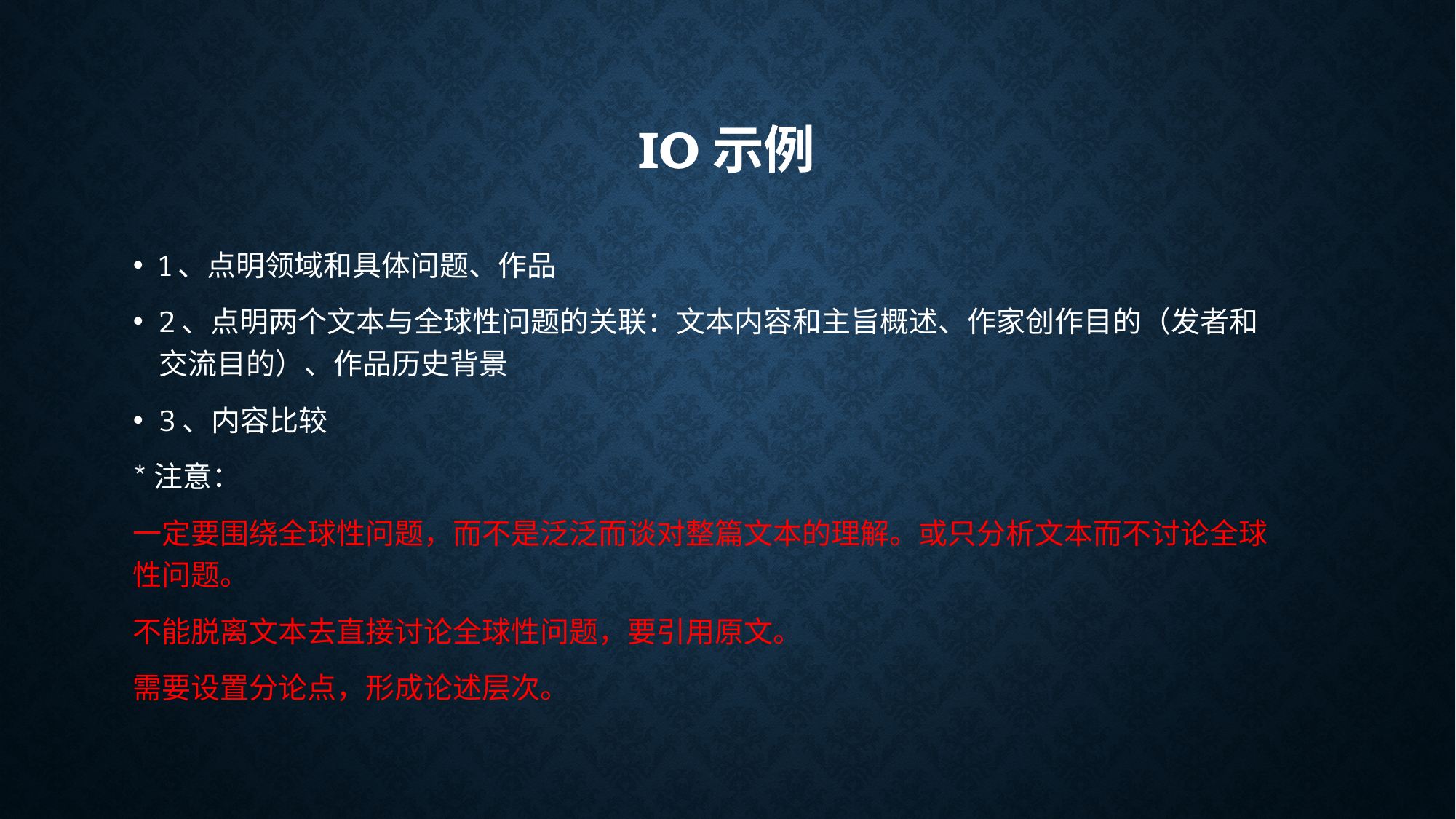

# IO示例
1、点明领域和具体问题、作品
2、点明两个文本与全球性问题的关联：文本内容和主旨概述、作家创作目的（发者和交流目的）、作品历史背景
3、内容比较
*注意：
一定要围绕全球性问题，而不是泛泛而谈对整篇文本的理解。或只分析文本而不讨论全球性问题。
不能脱离文本去直接讨论全球性问题，要引用原文。
需要设置分论点，形成论述层次。